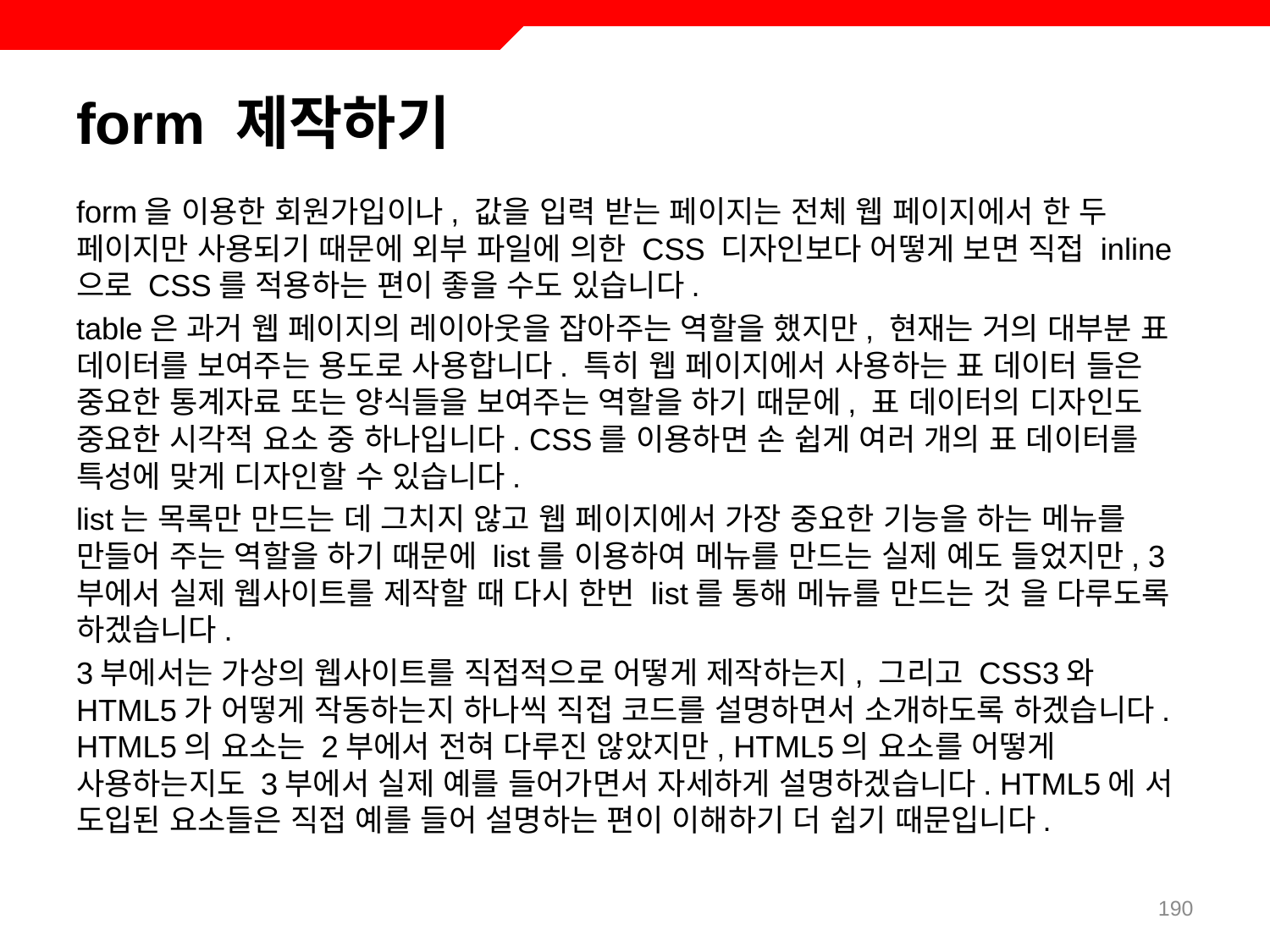

# form 제작하기
form을 이용한 회원가입이나, 값을 입력 받는 페이지는 전체 웹 페이지에서 한 두 페이지만 사용되기 때문에 외부 파일에 의한 CSS 디자인보다 어떻게 보면 직접 inline으로 CSS를 적용하는 편이 좋을 수도 있습니다.
table은 과거 웹 페이지의 레이아웃을 잡아주는 역할을 했지만, 현재는 거의 대부분 표 데이터를 보여주는 용도로 사용합니다. 특히 웹 페이지에서 사용하는 표 데이터 들은 중요한 통계자료 또는 양식들을 보여주는 역할을 하기 때문에, 표 데이터의 디자인도 중요한 시각적 요소 중 하나입니다. CSS를 이용하면 손 쉽게 여러 개의 표 데이터를 특성에 맞게 디자인할 수 있습니다.
list는 목록만 만드는 데 그치지 않고 웹 페이지에서 가장 중요한 기능을 하는 메뉴를 만들어 주는 역할을 하기 때문에 list를 이용하여 메뉴를 만드는 실제 예도 들었지만, 3부에서 실제 웹사이트를 제작할 때 다시 한번 list를 통해 메뉴를 만드는 것 을 다루도록 하겠습니다.
3부에서는 가상의 웹사이트를 직접적으로 어떻게 제작하는지, 그리고 CSS3와 HTML5가 어떻게 작동하는지 하나씩 직접 코드를 설명하면서 소개하도록 하겠습니다. HTML5의 요소는 2부에서 전혀 다루진 않았지만, HTML5의 요소를 어떻게 사용하는지도 3부에서 실제 예를 들어가면서 자세하게 설명하겠습니다. HTML5에 서 도입된 요소들은 직접 예를 들어 설명하는 편이 이해하기 더 쉽기 때문입니다.
190